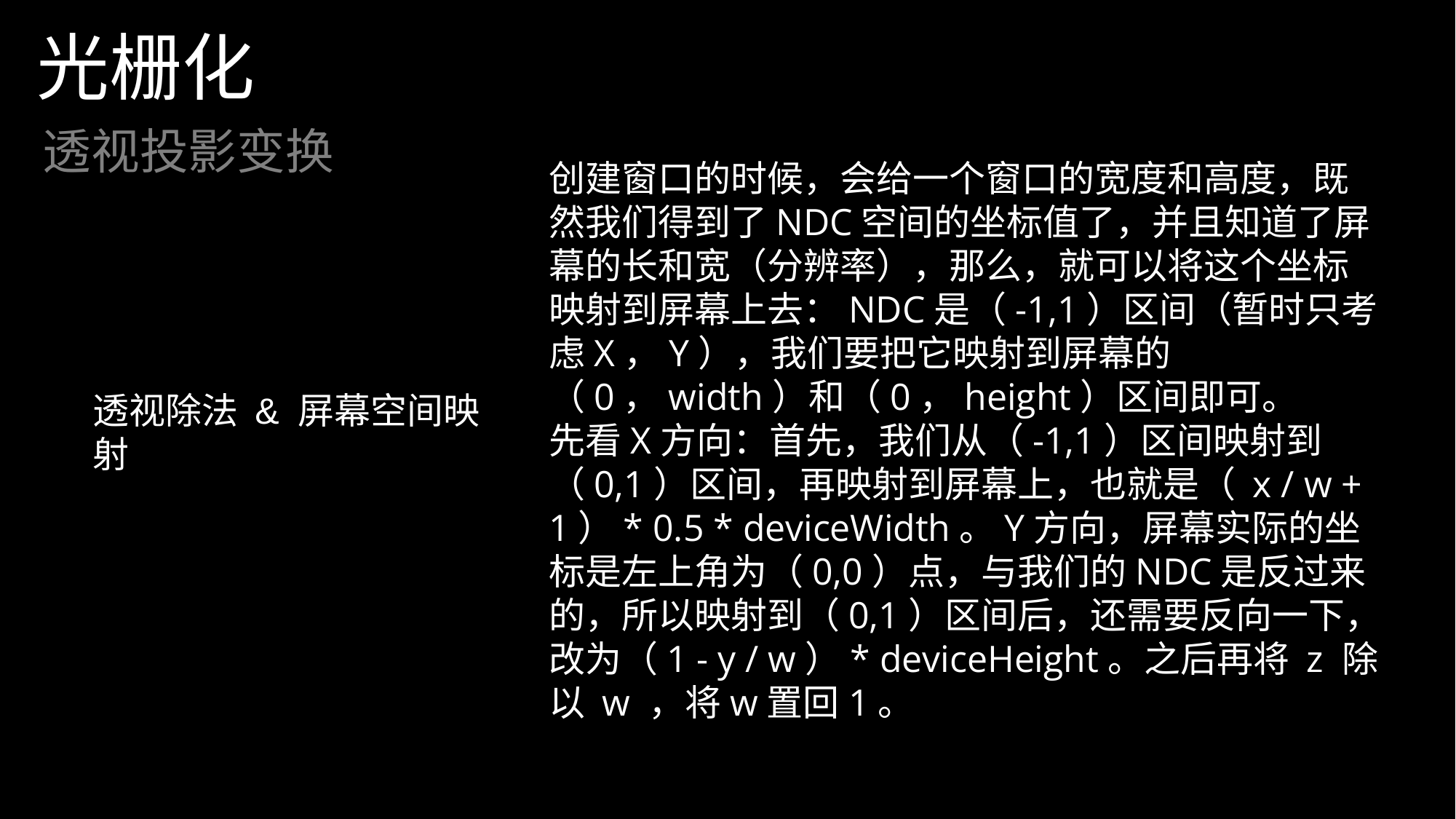

光栅化
透视投影变换
创建窗口的时候，会给一个窗口的宽度和高度，既然我们得到了NDC空间的坐标值了，并且知道了屏幕的长和宽（分辨率），那么，就可以将这个坐标映射到屏幕上去：NDC是（-1,1）区间（暂时只考虑X，Y），我们要把它映射到屏幕的（0，width）和（0，height）区间即可。
先看X方向：首先，我们从（-1,1）区间映射到（0,1）区间，再映射到屏幕上，也就是（ x / w + 1）* 0.5 * deviceWidth。Y方向，屏幕实际的坐标是左上角为（0,0）点，与我们的NDC是反过来的，所以映射到（0,1）区间后，还需要反向一下，改为（1 - y / w）* deviceHeight。之后再将 z 除以 w ，将w置回1。
透视除法 & 屏幕空间映射